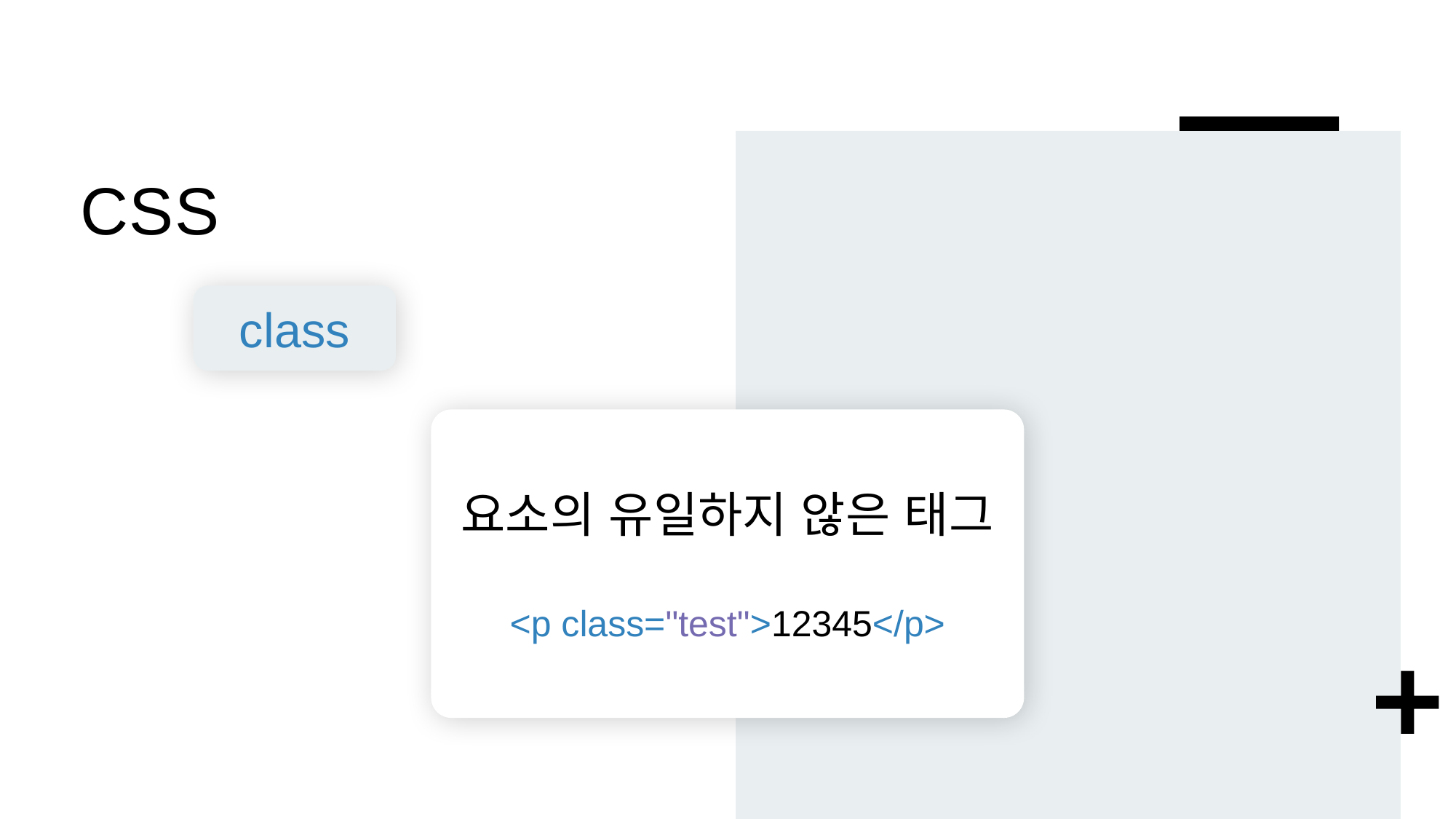

# CSS
class
요소의 유일하지 않은 태그

<p class="test">12345</p>